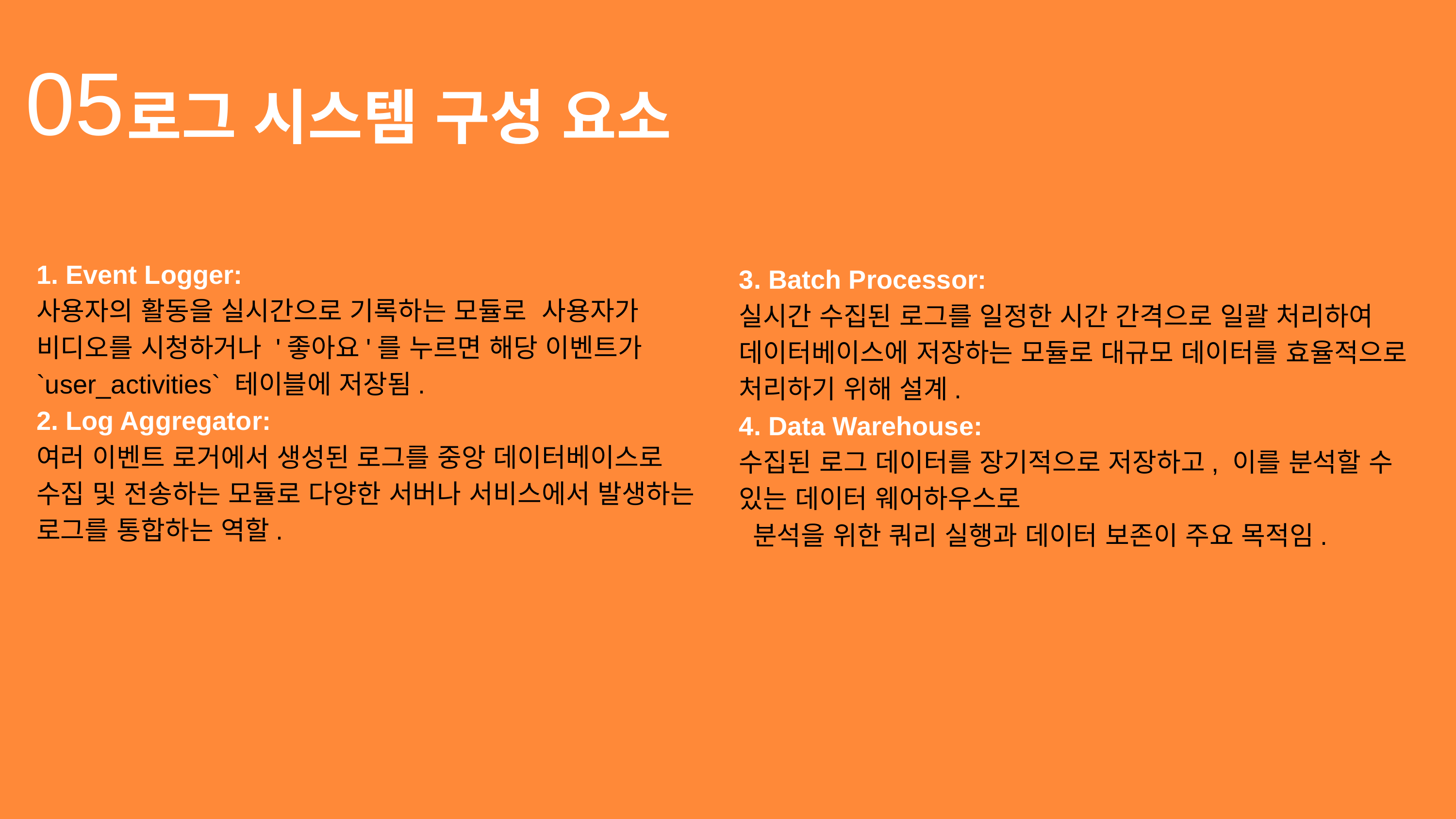

05
로그 시스템 구성 요소
1. Event Logger:
사용자의 활동을 실시간으로 기록하는 모듈로  사용자가 비디오를 시청하거나 '좋아요'를 누르면 해당 이벤트가 `user_activities` 테이블에 저장됨.
2. Log Aggregator:
여러 이벤트 로거에서 생성된 로그를 중앙 데이터베이스로 수집 및 전송하는 모듈로 다양한 서버나 서비스에서 발생하는 로그를 통합하는 역할.
3. Batch Processor:
실시간 수집된 로그를 일정한 시간 간격으로 일괄 처리하여 데이터베이스에 저장하는 모듈로 대규모 데이터를 효율적으로 처리하기 위해 설계.
4. Data Warehouse:
수집된 로그 데이터를 장기적으로 저장하고, 이를 분석할 수 있는 데이터 웨어하우스로
 분석을 위한 쿼리 실행과 데이터 보존이 주요 목적임.